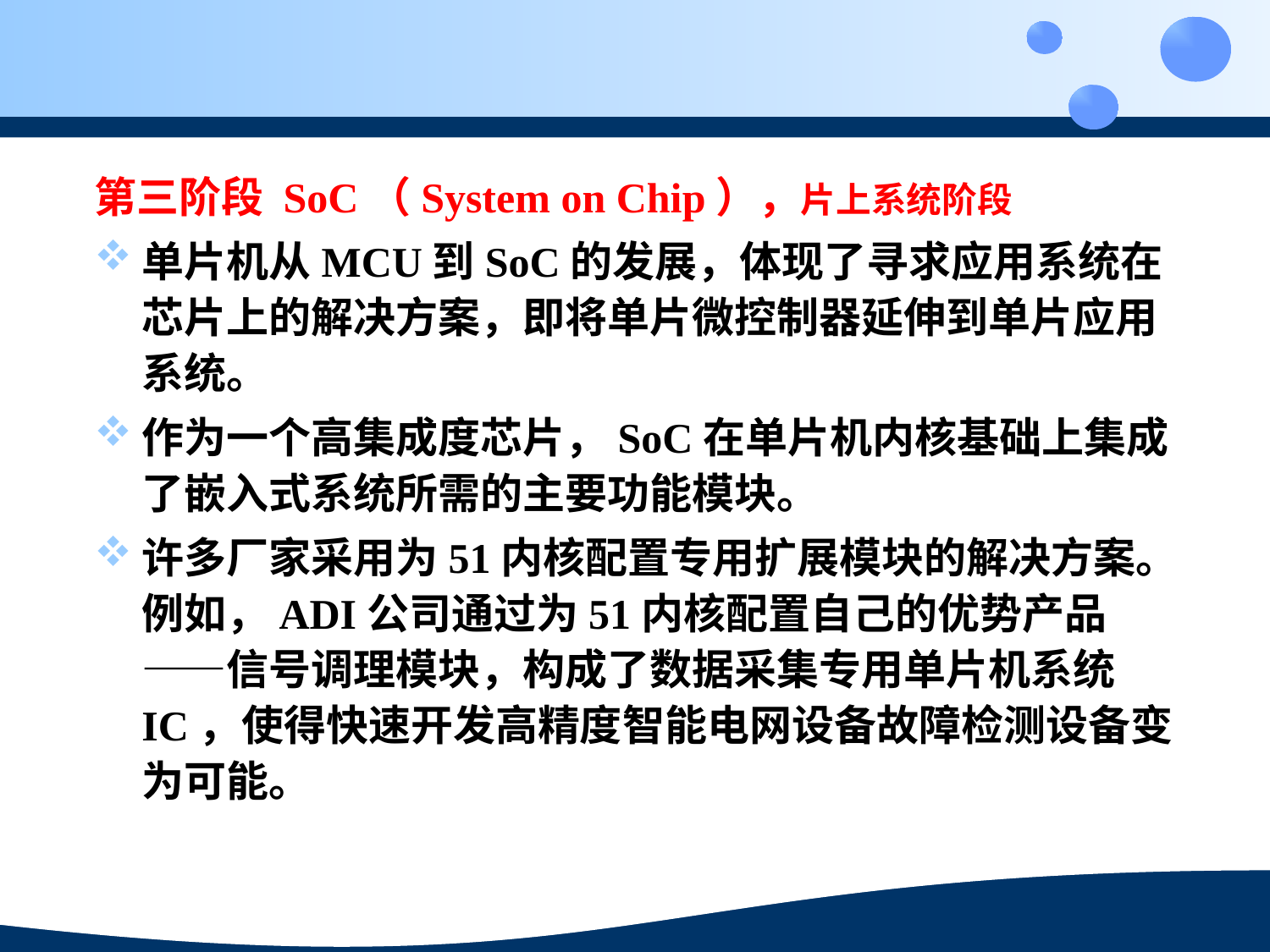

第三阶段 SoC（System on Chip），片上系统阶段
单片机从MCU到SoC的发展，体现了寻求应用系统在芯片上的解决方案，即将单片微控制器延伸到单片应用系统。
作为一个高集成度芯片，SoC在单片机内核基础上集成了嵌入式系统所需的主要功能模块。
许多厂家采用为51内核配置专用扩展模块的解决方案。例如，ADI公司通过为51内核配置自己的优势产品——信号调理模块，构成了数据采集专用单片机系统IC，使得快速开发高精度智能电网设备故障检测设备变为可能。